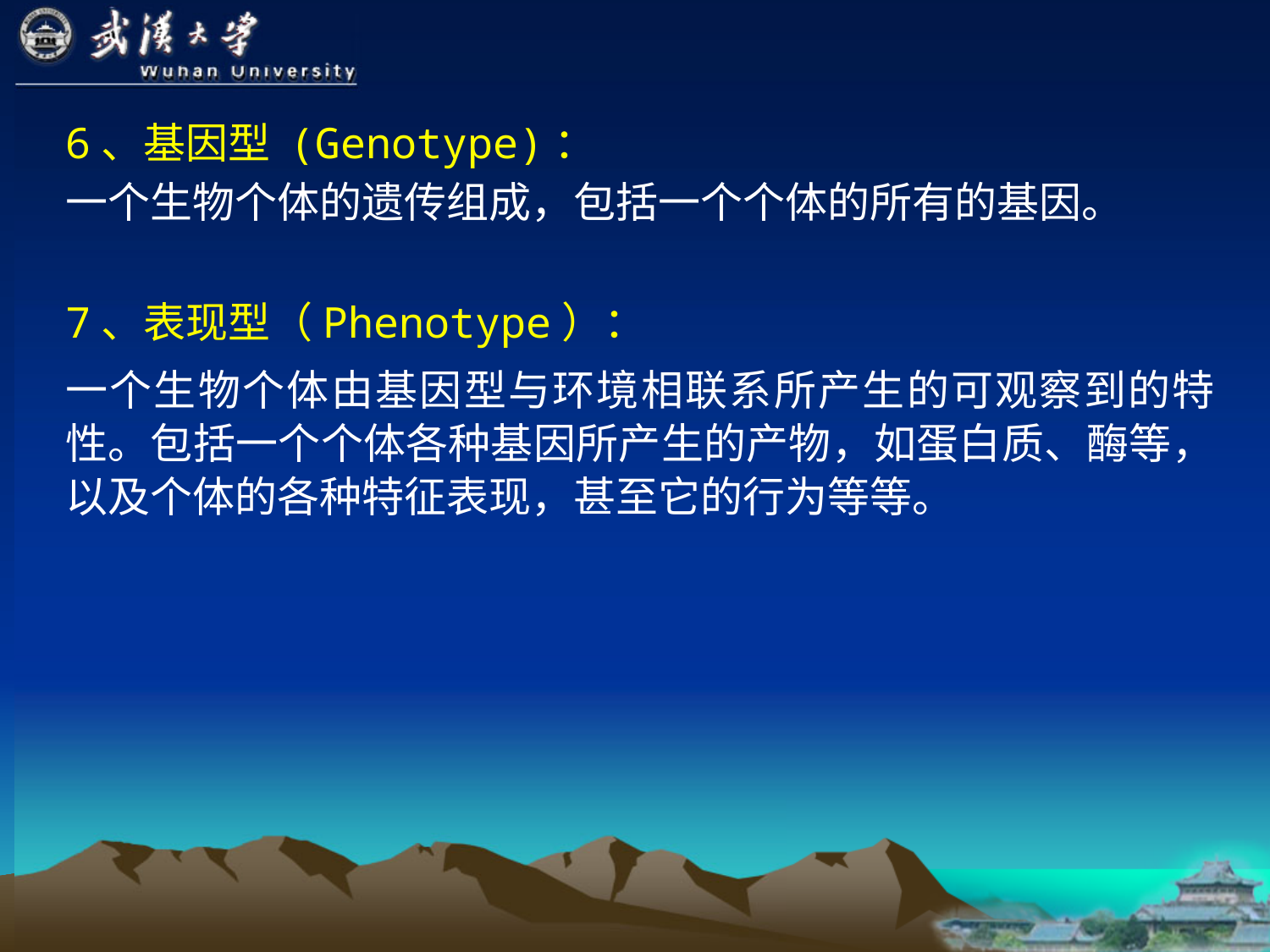

6、基因型 (Genotype)：
一个生物个体的遗传组成，包括一个个体的所有的基因。

7、表现型（Phenotype）：
一个生物个体由基因型与环境相联系所产生的可观察到的特性。包括一个个体各种基因所产生的产物，如蛋白质、酶等，以及个体的各种特征表现，甚至它的行为等等。